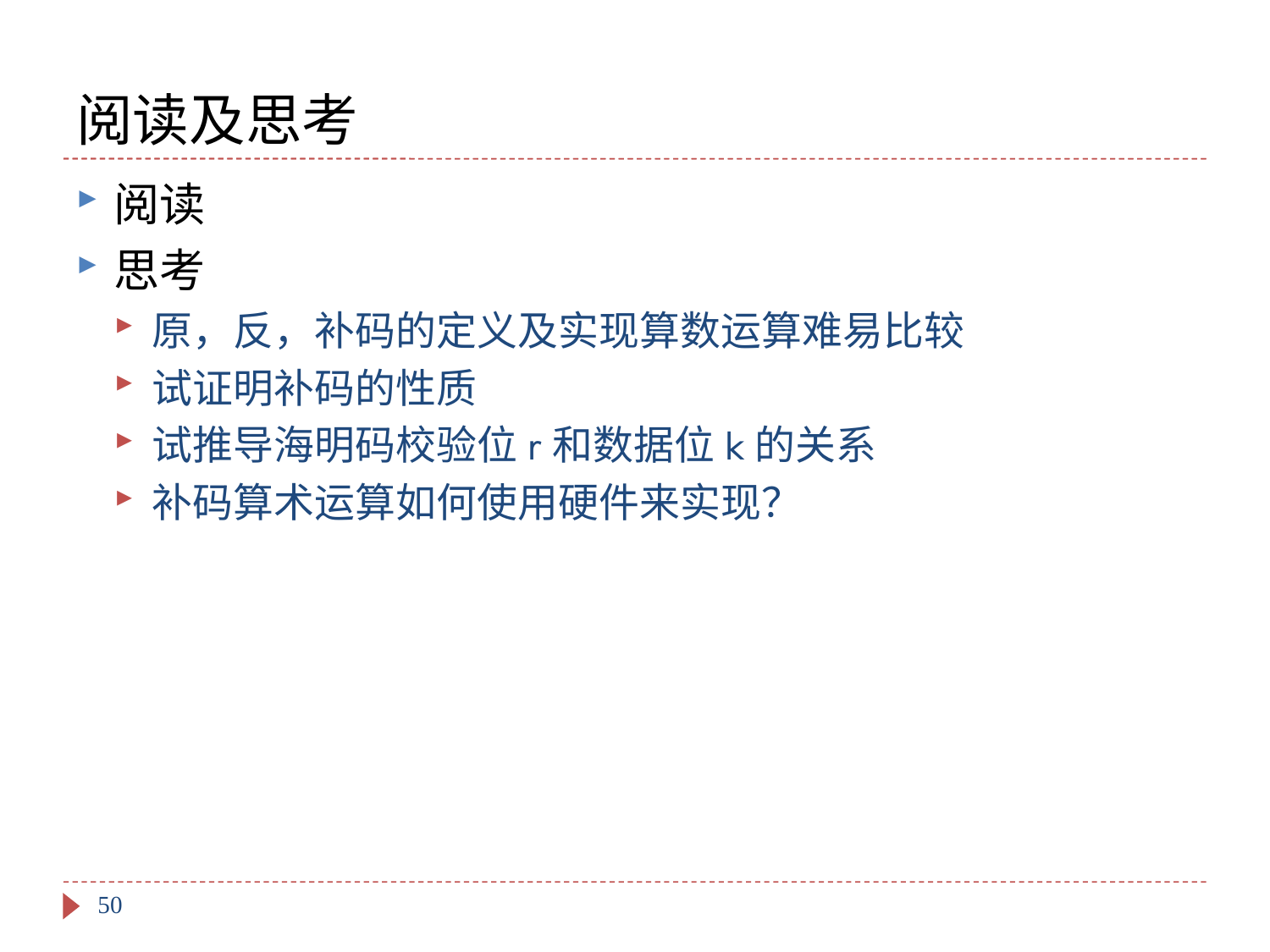

# 阅读及思考
阅读
思考
原，反，补码的定义及实现算数运算难易比较
试证明补码的性质
试推导海明码校验位r和数据位k的关系
补码算术运算如何使用硬件来实现？
50